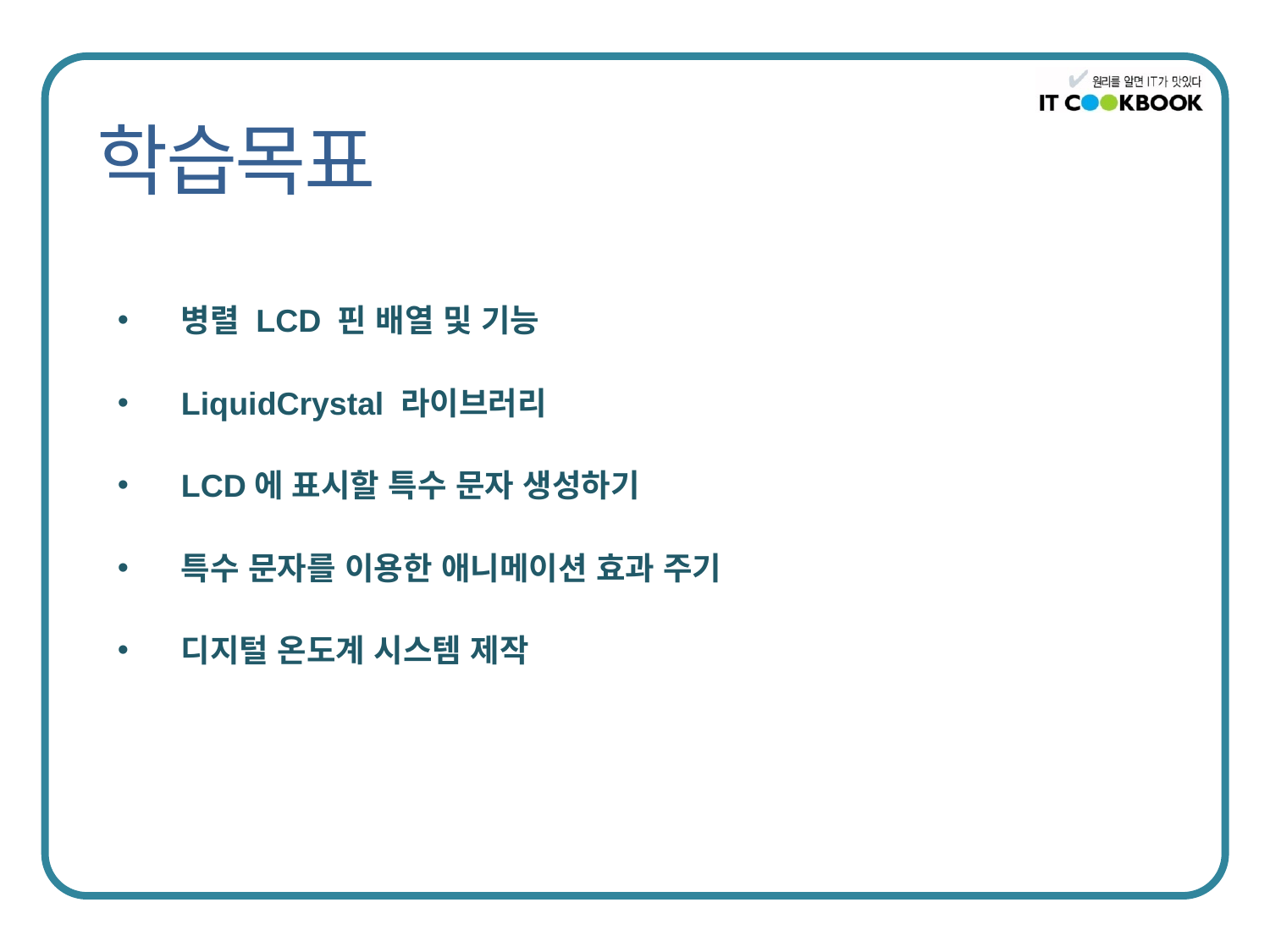

병렬 LCD 핀 배열 및 기능
LiquidCrystal 라이브러리
LCD에 표시할 특수 문자 생성하기
특수 문자를 이용한 애니메이션 효과 주기
디지털 온도계 시스템 제작